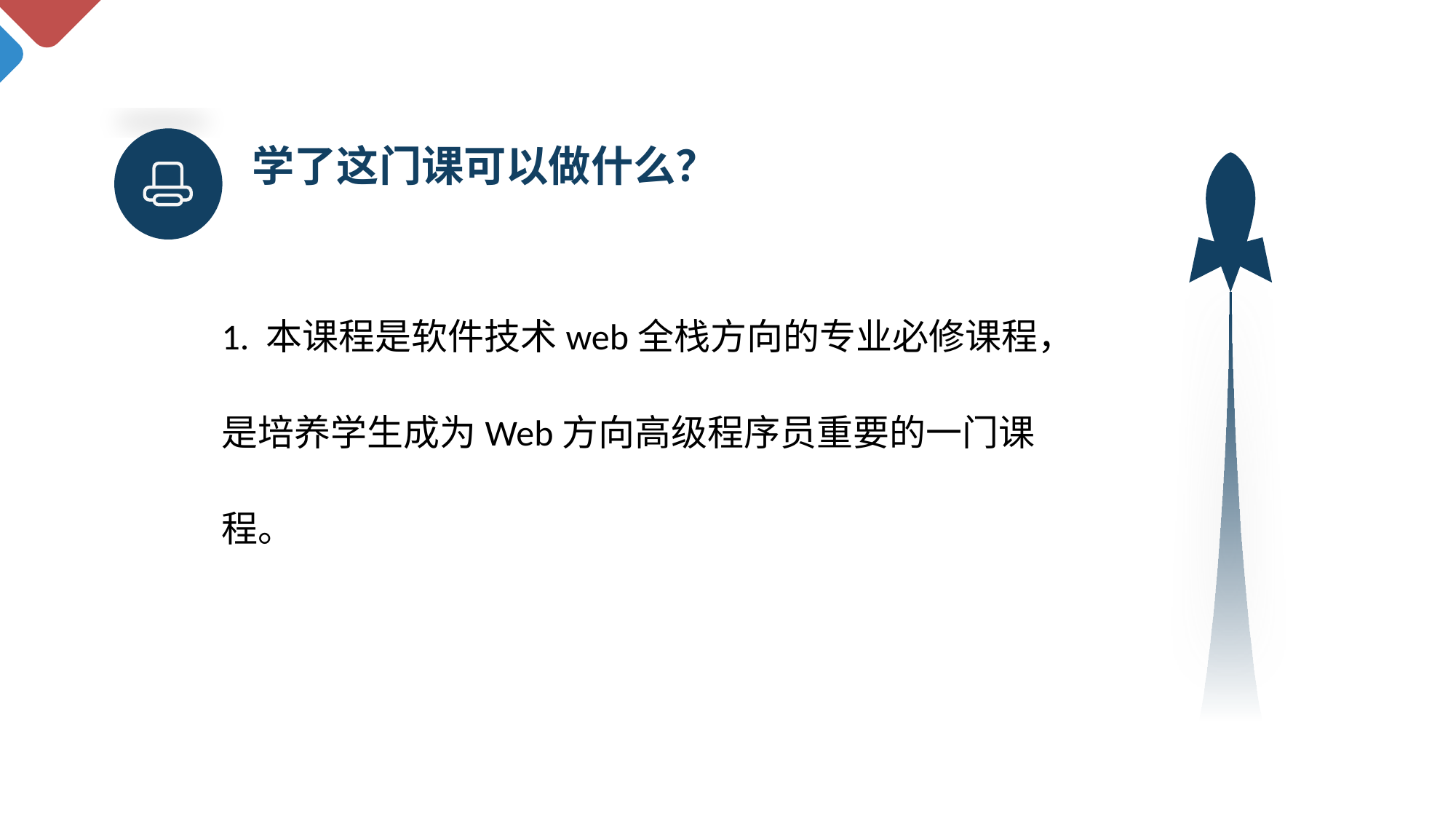

学了这门课可以做什么？

1. 本课程是软件技术web全栈方向的专业必修课程，是培养学生成为Web方向高级程序员重要的一门课程。